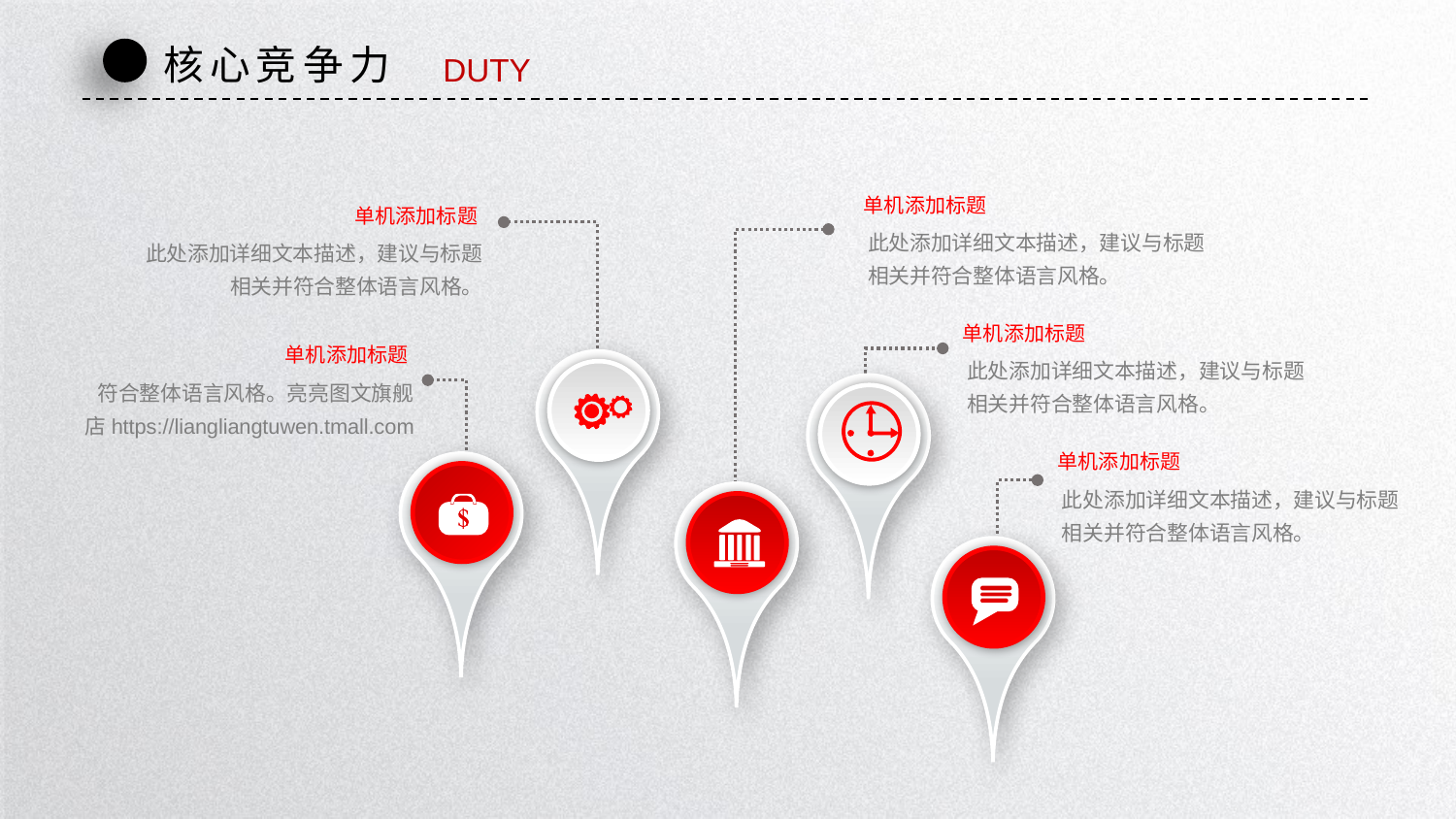

核心竞争力

DUTY
单机添加标题
此处添加详细文本描述，建议与标题相关并符合整体语言风格。

单机添加标题
此处添加详细文本描述，建议与标题相关并符合整体语言风格。

单机添加标题
此处添加详细文本描述，建议与标题相关并符合整体语言风格。

单机添加标题
 符合整体语言风格。亮亮图文旗舰店https://liangliangtuwen.tmall.com

单机添加标题
此处添加详细文本描述，建议与标题相关并符合整体语言风格。